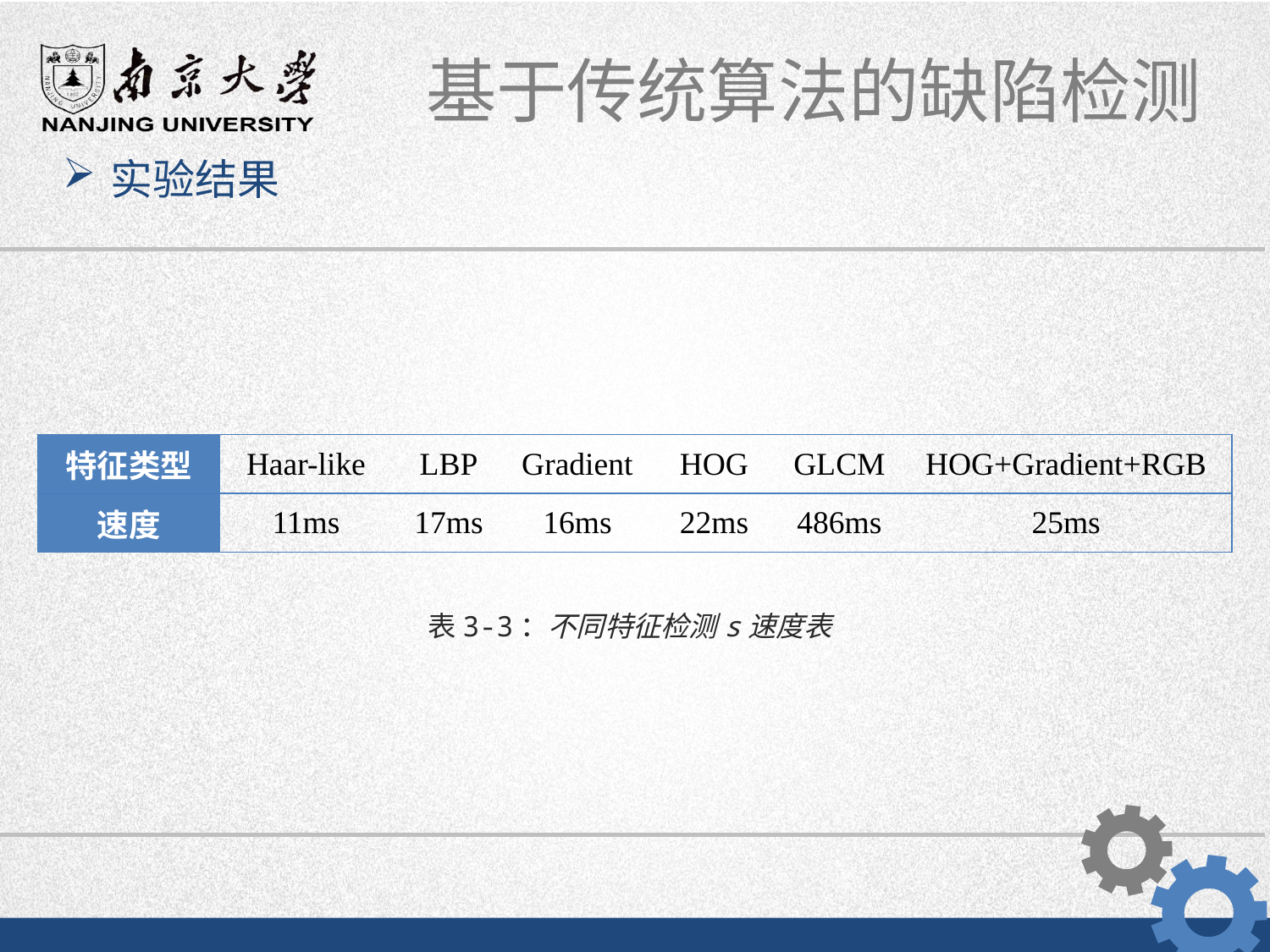

实验结果
| 特征类型 | Haar-like | LBP | Gradient | HOG | GLCM | HOG+Gradient+RGB |
| --- | --- | --- | --- | --- | --- | --- |
| 速度 | 11ms | 17ms | 16ms | 22ms | 486ms | 25ms |
表3-3：不同特征检测s速度表